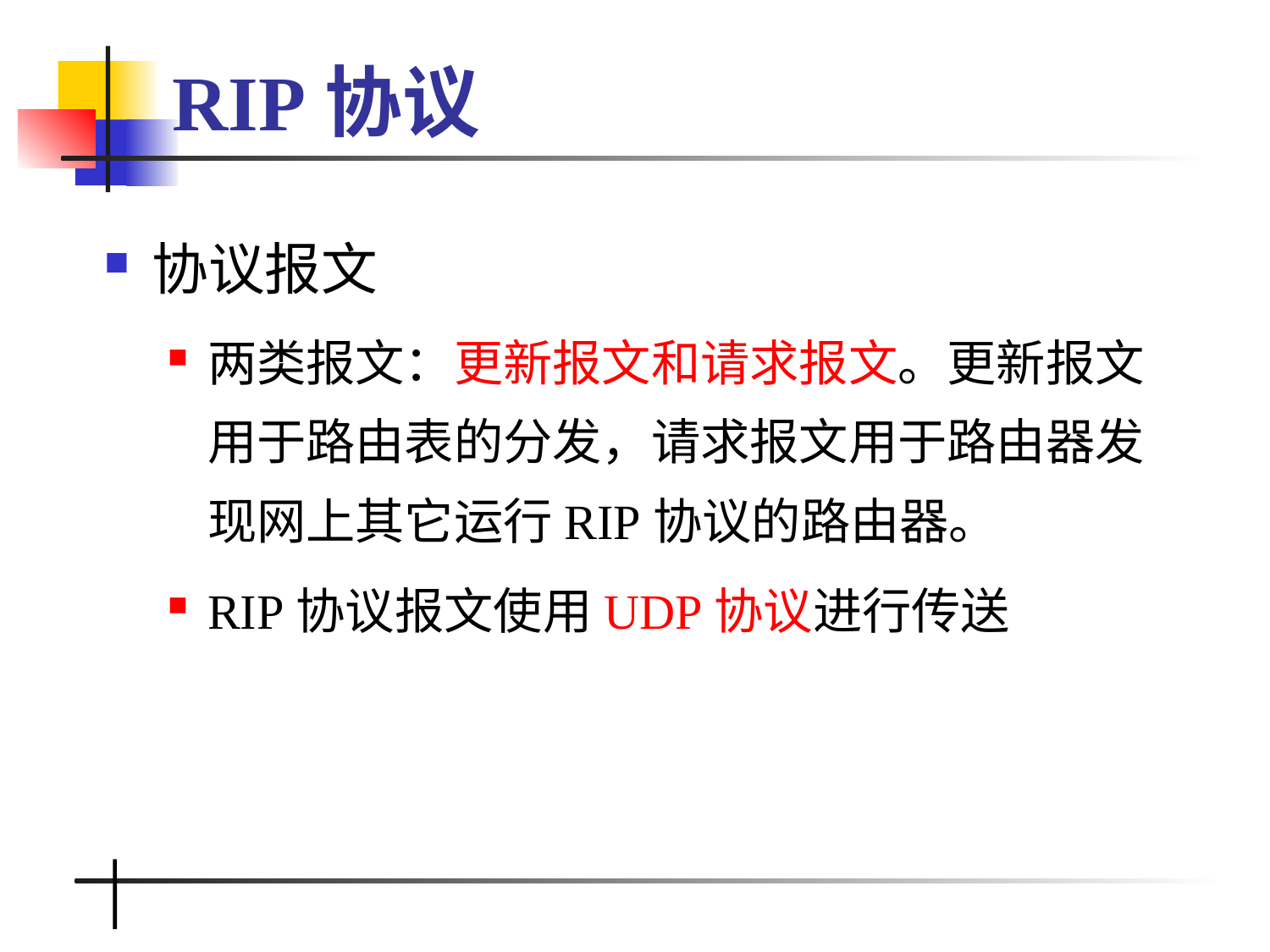

# RIP协议
协议报文
两类报文：更新报文和请求报文。更新报文用于路由表的分发，请求报文用于路由器发现网上其它运行RIP协议的路由器。
RIP协议报文使用UDP协议进行传送